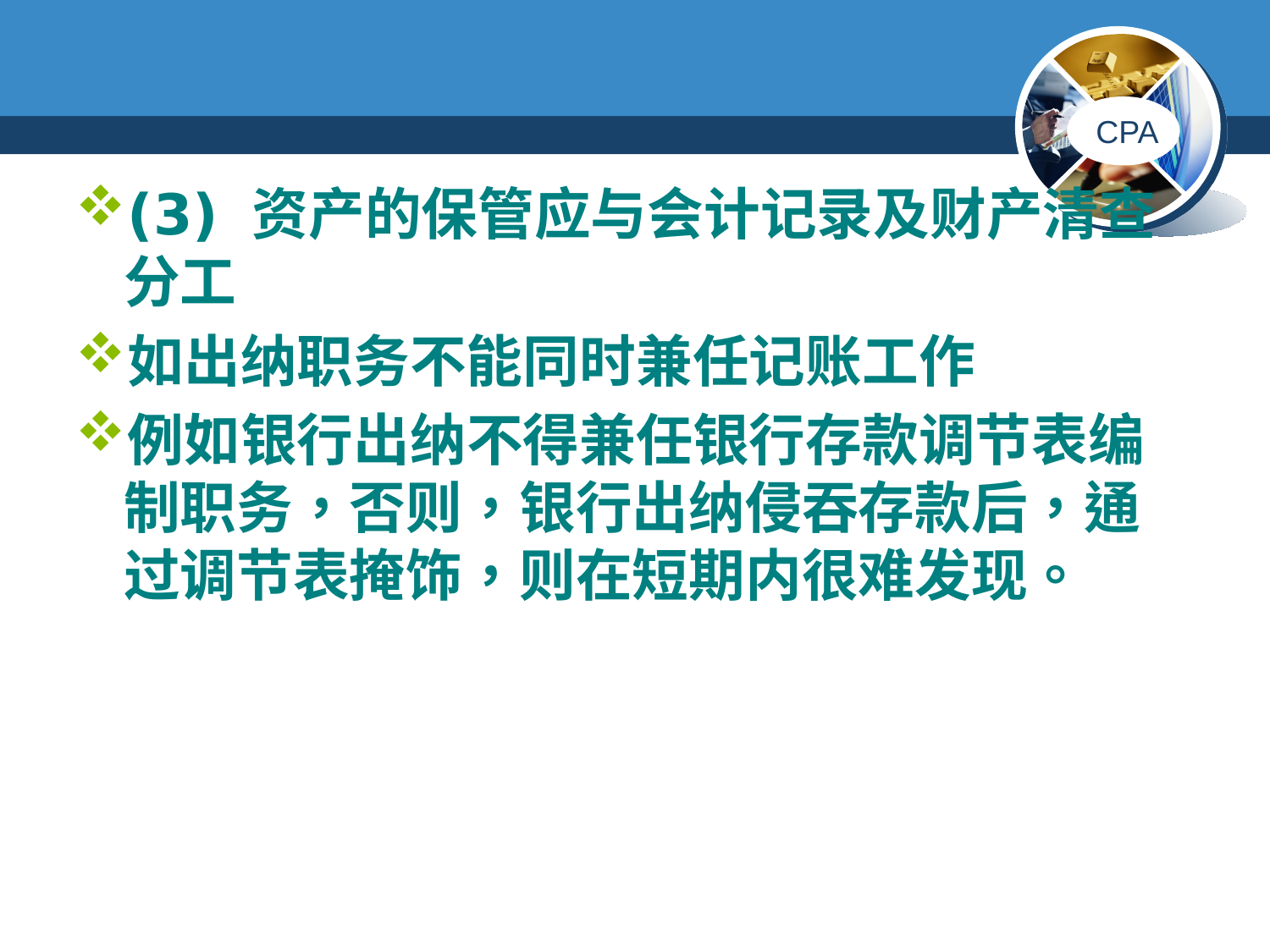

#
(3) 资产的保管应与会计记录及财产清查分工
如出纳职务不能同时兼任记账工作
例如银行出纳不得兼任银行存款调节表编制职务，否则，银行出纳侵吞存款后，通过调节表掩饰，则在短期内很难发现。